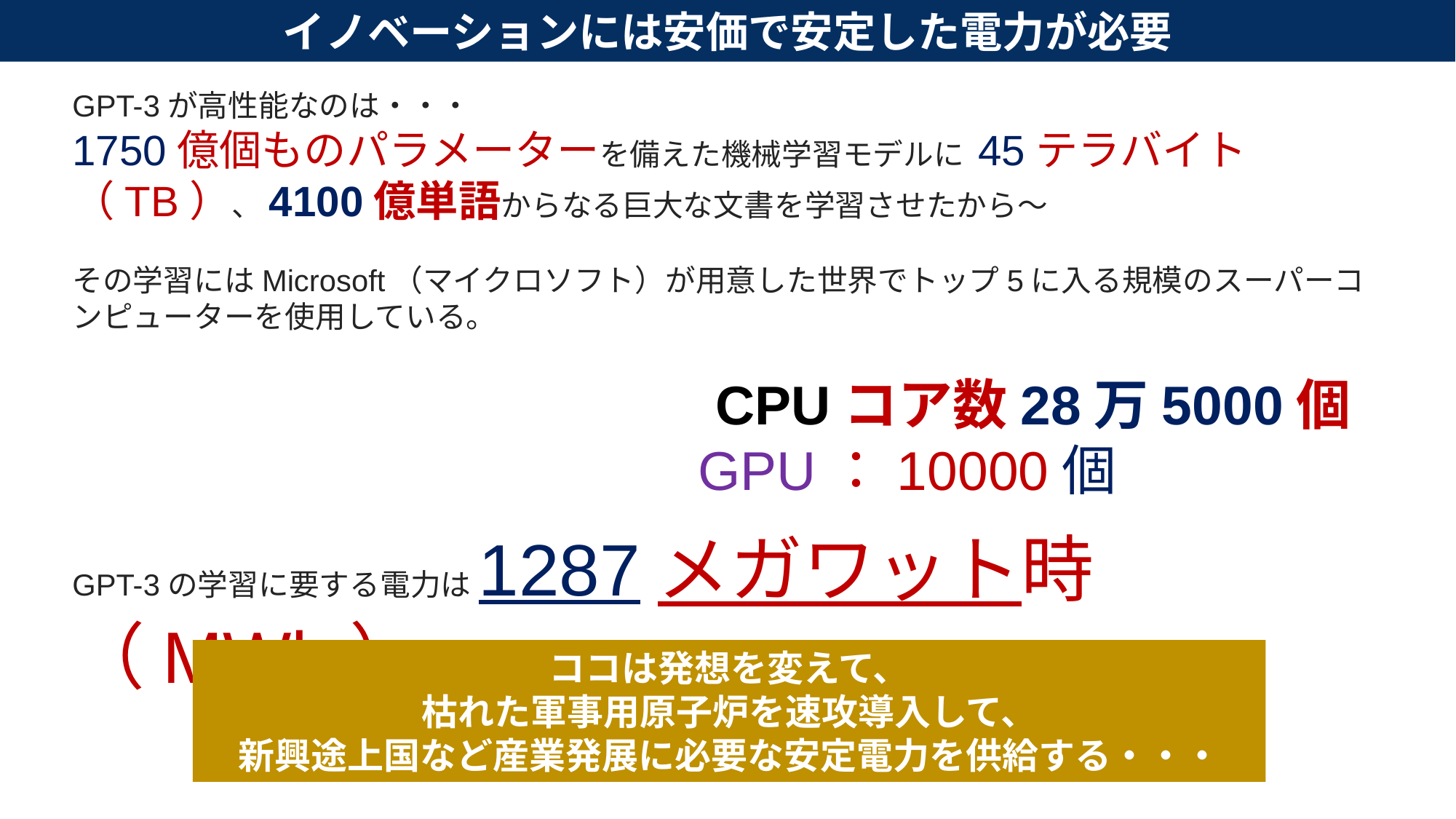

イノベーションには安価で安定した電力が必要
GPT-3が高性能なのは・・・
1750億個ものパラメーターを備えた機械学習モデルに 45テラバイト（TB）、4100億単語からなる巨大な文書を学習させたから～

その学習にはMicrosoft（マイクロソフト）が用意した世界でトップ5に入る規模のスーパーコンピューターを使用している。

　　　　　　　　　　　　　CPUコア数28万5000個
　　　　　　　　　　　 GPU：10000個

GPT-3の学習に要する電力は1287メガワット時（MWh）!
ココは発想を変えて、
枯れた軍事用原子炉を速攻導入して、
新興途上国など産業発展に必要な安定電力を供給する・・・